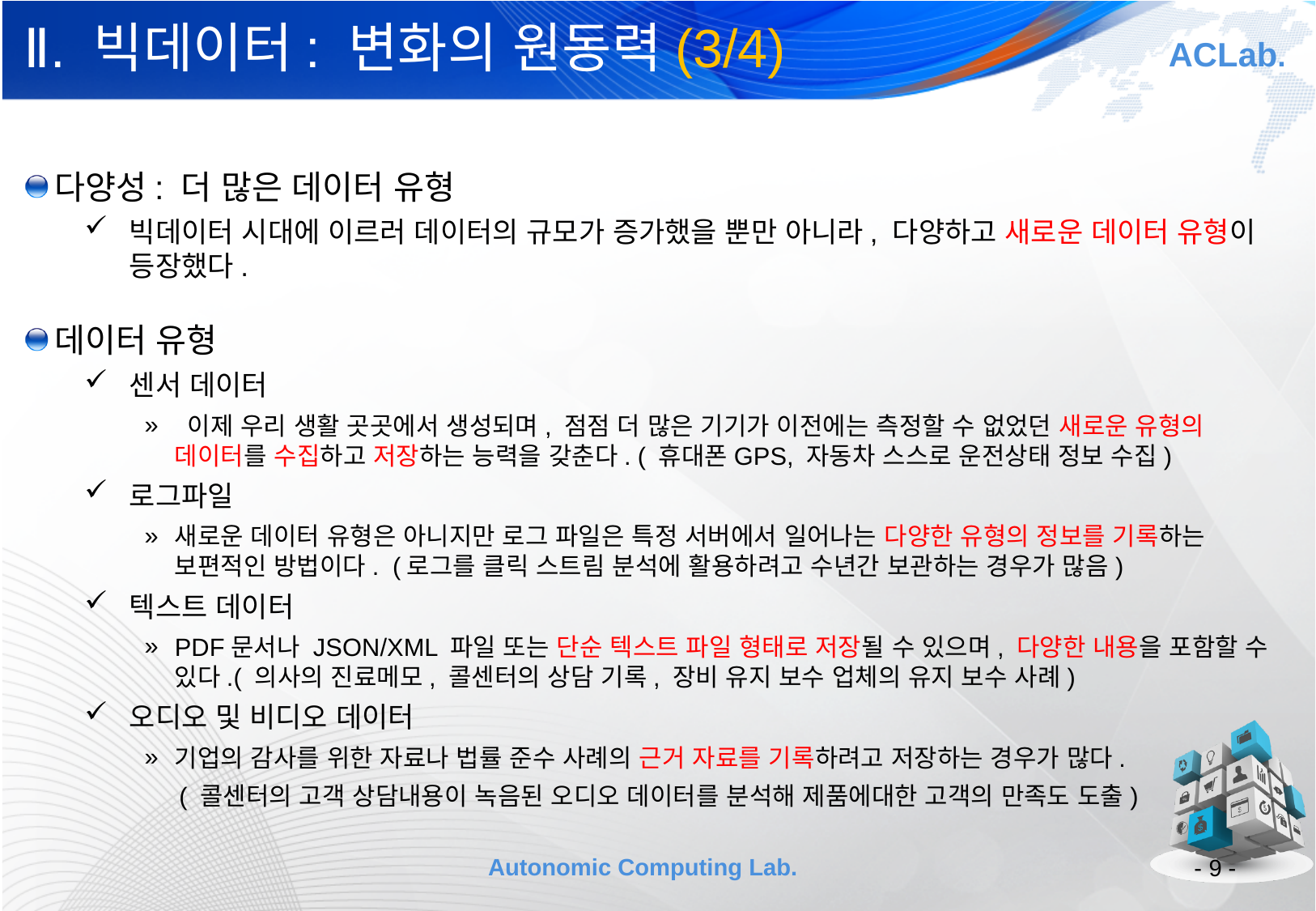

# Ⅱ. 빅데이터: 변화의 원동력(3/4)
다양성: 더 많은 데이터 유형
빅데이터 시대에 이르러 데이터의 규모가 증가했을 뿐만 아니라, 다양하고 새로운 데이터 유형이 등장했다.
데이터 유형
센서 데이터
 이제 우리 생활 곳곳에서 생성되며, 점점 더 많은 기기가 이전에는 측정할 수 없었던 새로운 유형의 데이터를 수집하고 저장하는 능력을 갖춘다. ( 휴대폰GPS, 자동차 스스로 운전상태 정보 수집)
로그파일
새로운 데이터 유형은 아니지만 로그 파일은 특정 서버에서 일어나는 다양한 유형의 정보를 기록하는 보편적인 방법이다.  (로그를 클릭 스트림 분석에 활용하려고 수년간 보관하는 경우가 많음)
텍스트 데이터
PDF문서나 JSON/XML 파일 또는 단순 텍스트 파일 형태로 저장될 수 있으며, 다양한 내용을 포함할 수 있다.( 의사의 진료메모, 콜센터의 상담 기록, 장비 유지 보수 업체의 유지 보수 사례)
오디오 및 비디오 데이터
기업의 감사를 위한 자료나 법률 준수 사례의 근거 자료를 기록하려고 저장하는 경우가 많다.
     ( 콜센터의 고객 상담내용이 녹음된 오디오 데이터를 분석해 제품에대한 고객의 만족도 도출)
- 9 -